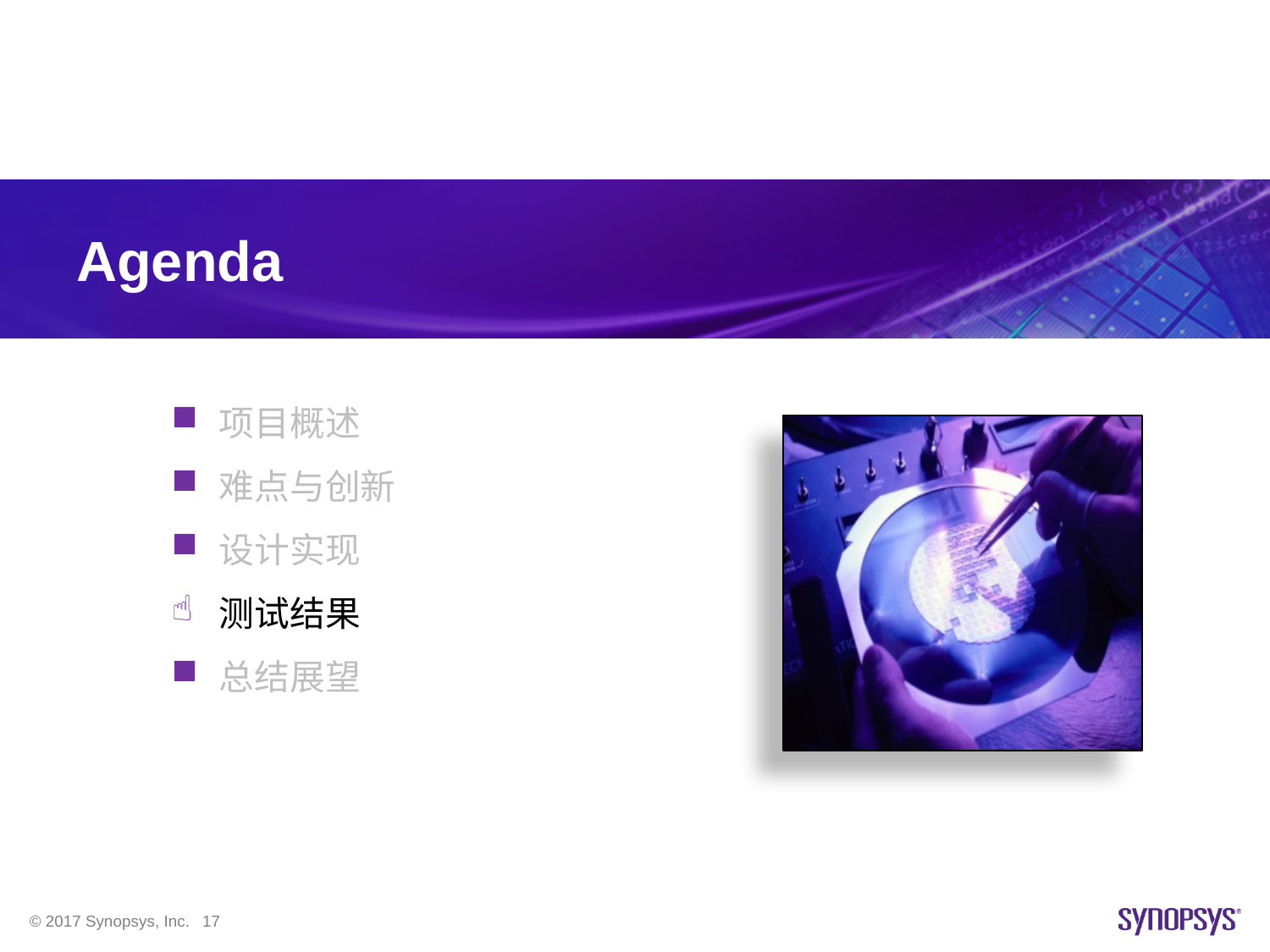

# Agenda
项目概述
难点与创新
设计实现
测试结果
总结展望